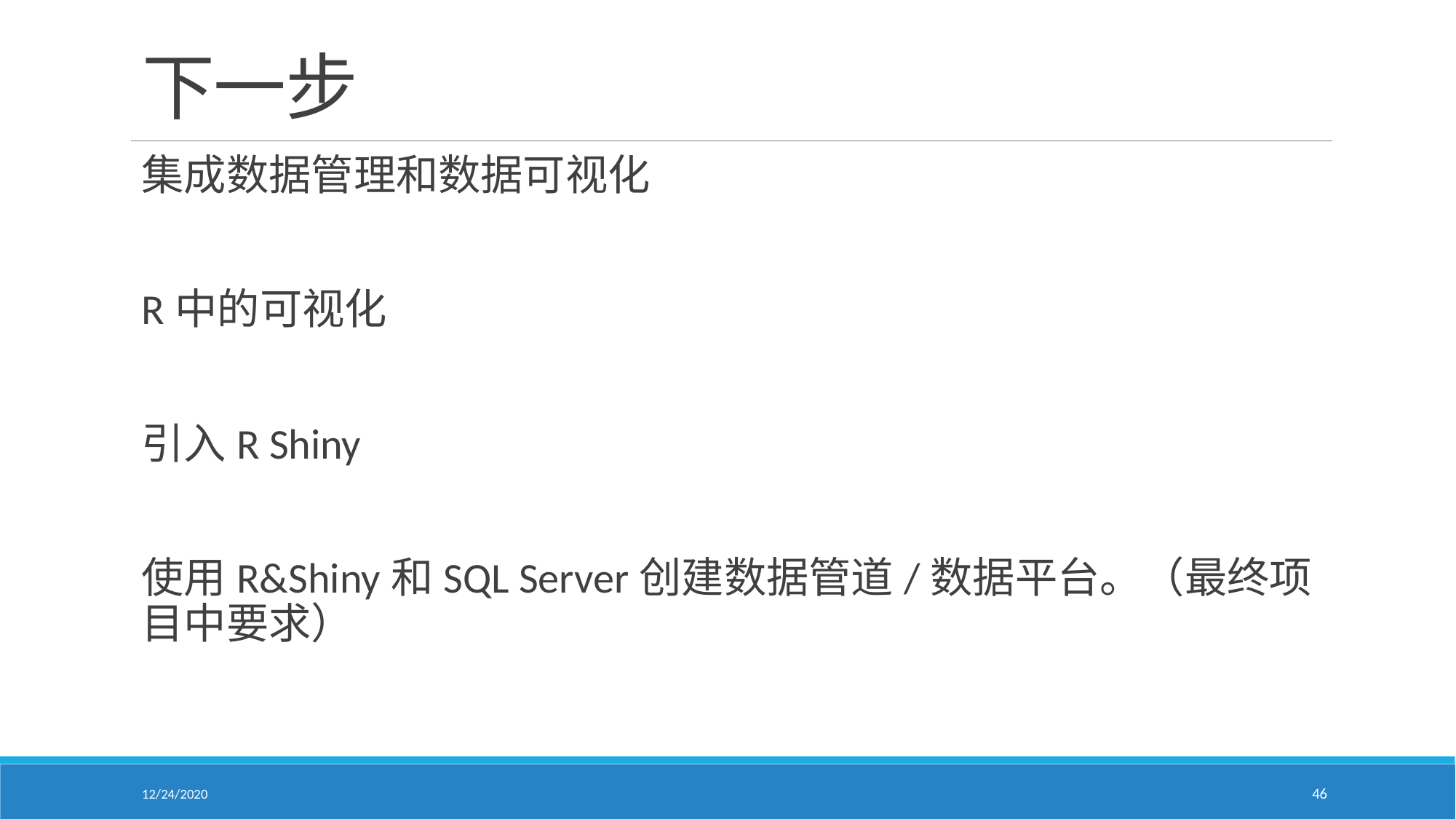

# 下一步
集成数据管理和数据可视化

R中的可视化

引入R Shiny

使用R&Shiny和SQL Server创建数据管道/数据平台。（最终项目中要求）
12/24/2020
46